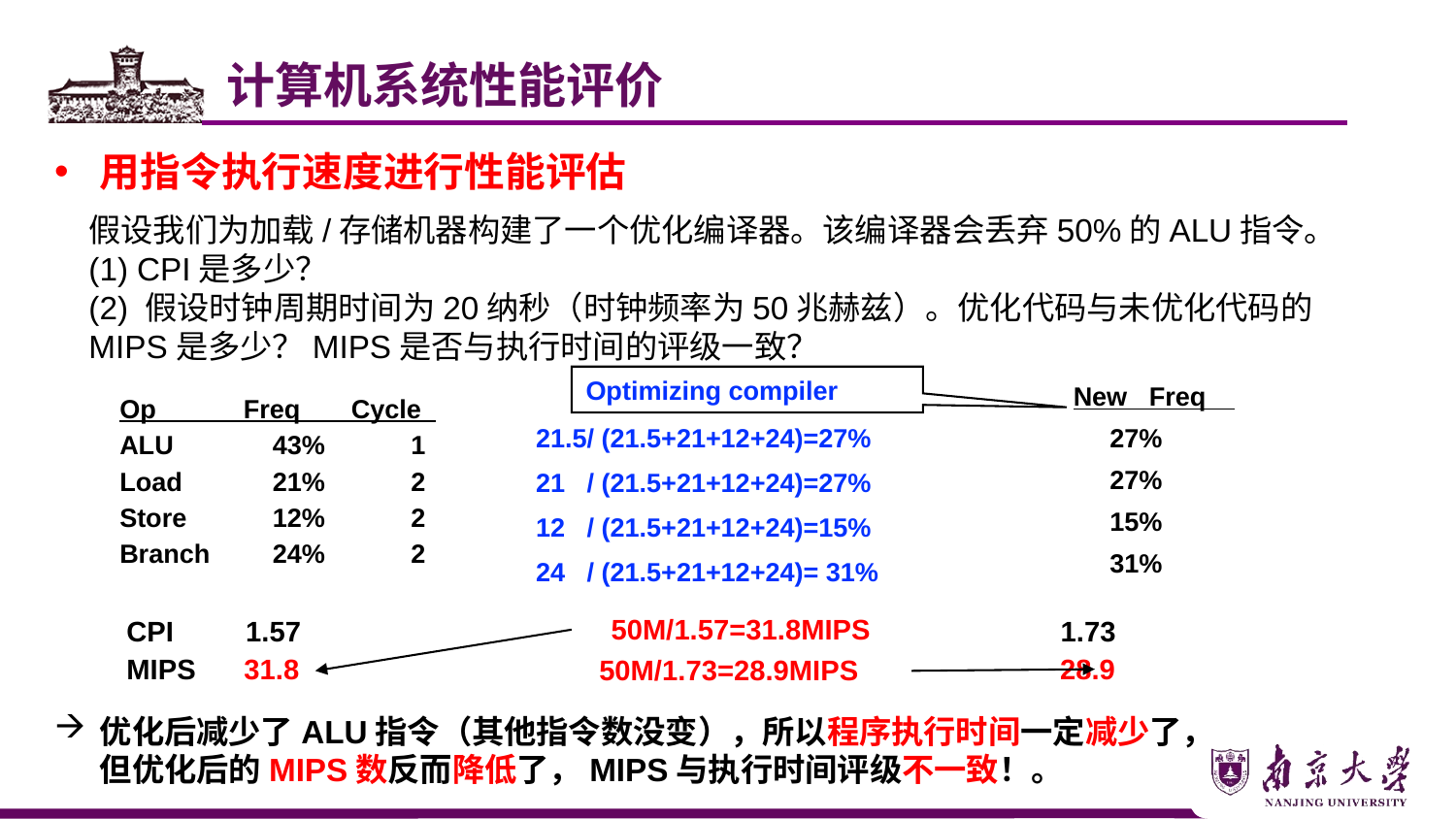

计算机系统性能评价
用指令执行速度进行性能评估
假设我们为加载/存储机器构建了一个优化编译器。该编译器会丢弃50%的ALU指令。
(1) CPI是多少？
(2) 假设时钟周期时间为20纳秒（时钟频率为50兆赫兹）。优化代码与未优化代码的MIPS是多少？MIPS是否与执行时间的评级一致？
Optimizing compiler

New   Freq
     27%
     27%
     15%
     31%
Op            Freq       Cycle
ALU	 43%	1
Load	 21%	2
Store	 12%	2
Branch	 24%	2
21.5/ (21.5+21+12+24)=27%
21   / (21.5+21+12+24)=27%
12   / (21.5+21+12+24)=15%
24   / (21.5+21+12+24)= 31%
50M/1.57=31.8MIPS
50M/1.73=28.9MIPS
CPI         1.57                                                                                               1.73
MIPS      31.8                                                                                               28.9

优化后减少了ALU指令（其他指令数没变），所以程序执行时间一定减少了，但优化后的MIPS数反而降低了，MIPS与执行时间评级不一致！。